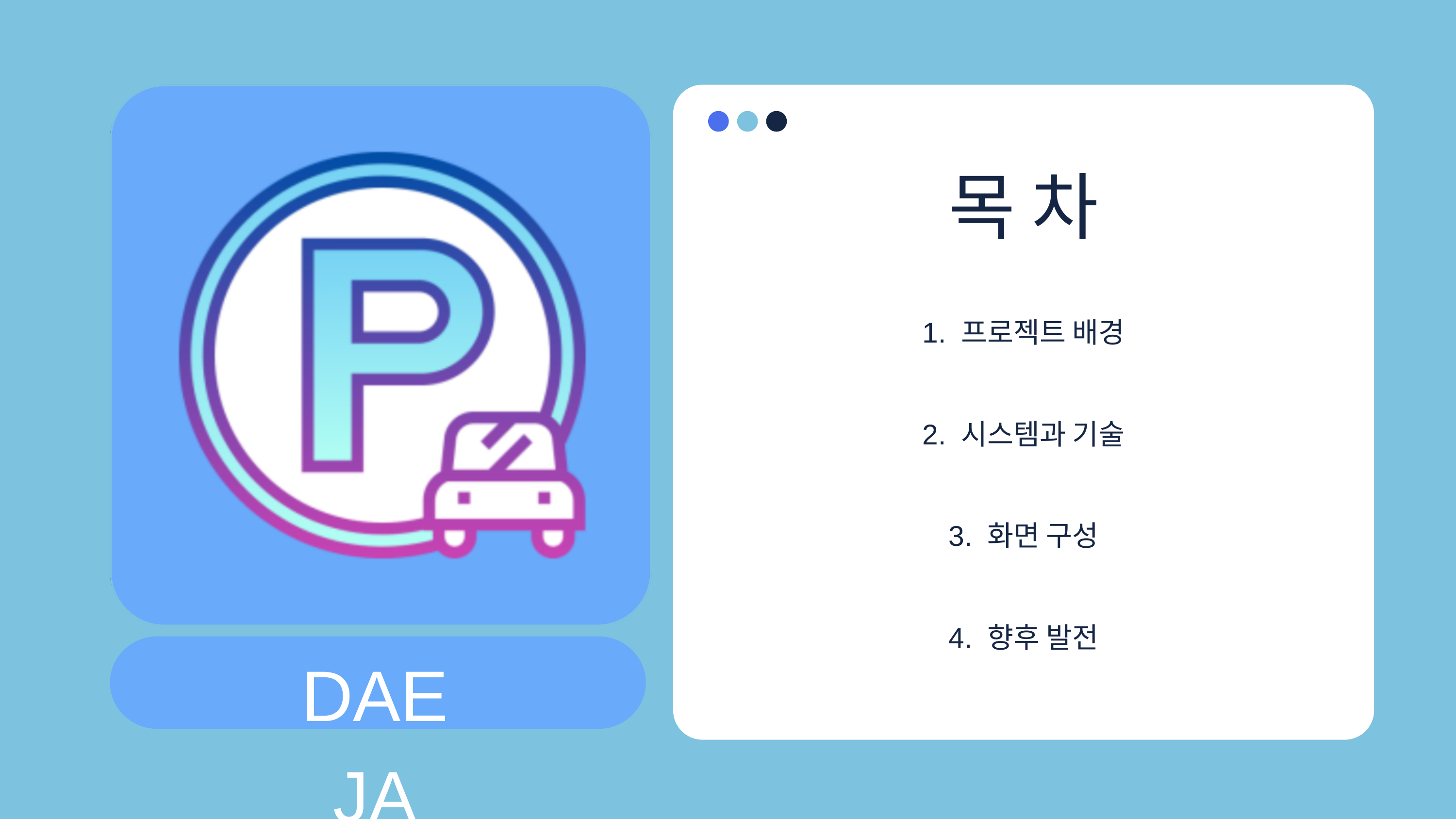

목 차
1. 프로젝트 배경
2. 시스템과 기술
3. 화면 구성
4. 향후 발전

DAE JA